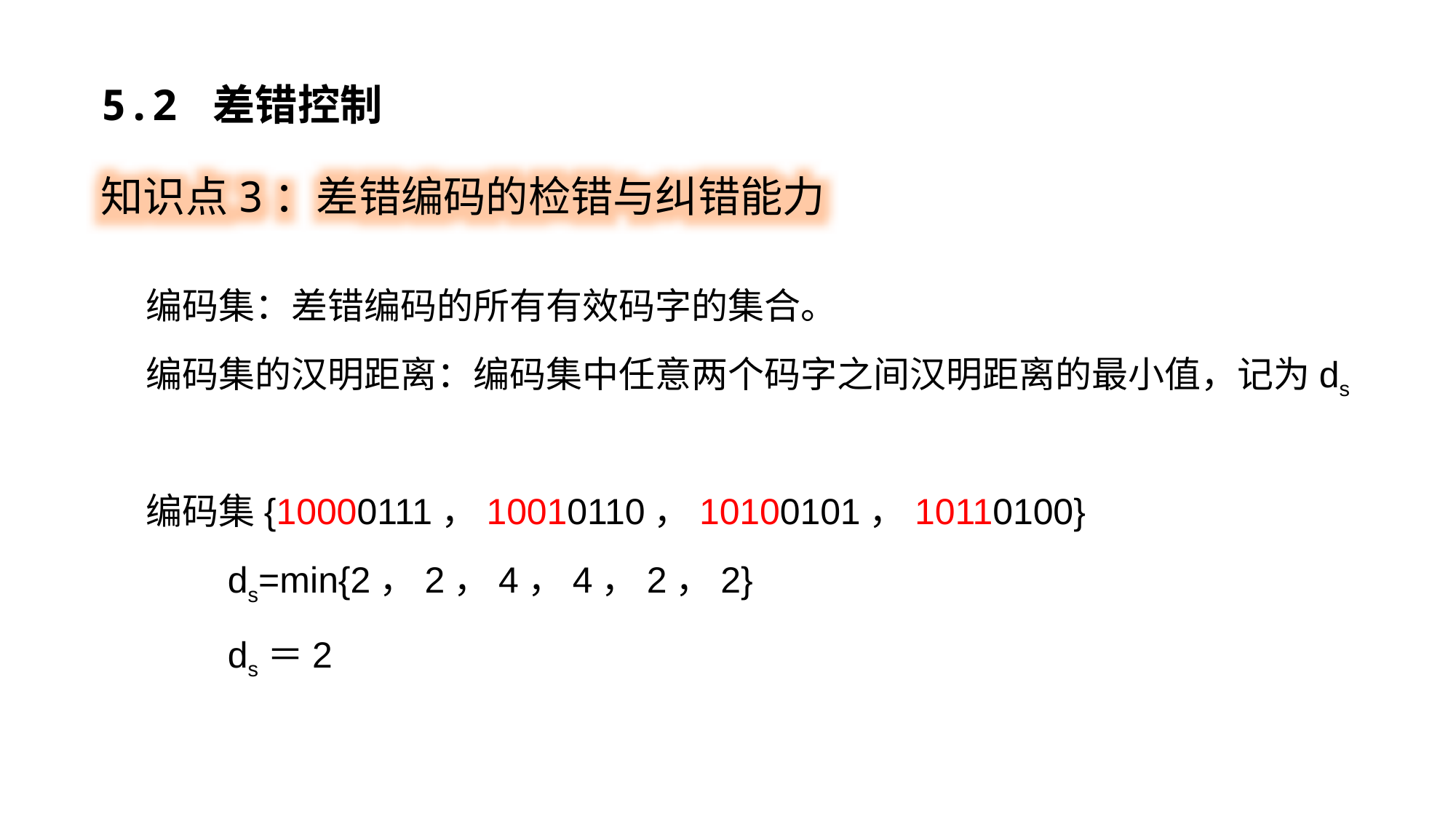

5.2 差错控制
知识点3：差错编码的检错与纠错能力
编码集：差错编码的所有有效码字的集合。
编码集的汉明距离：编码集中任意两个码字之间汉明距离的最小值，记为ds

编码集{10000111，10010110，10100101，10110100}
        ds=min{2，2，4，4，2，2}
        ds＝2